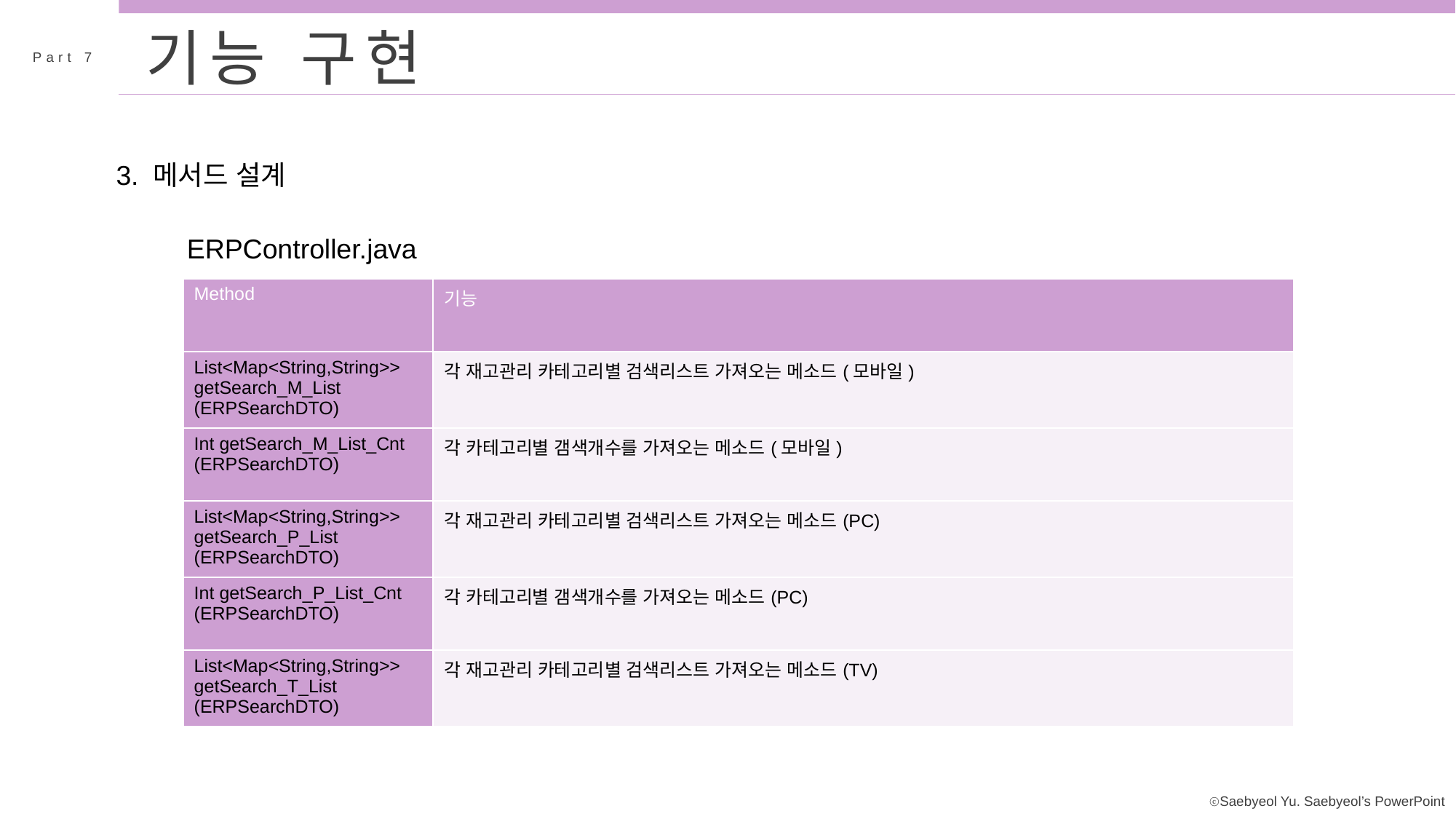

기능 구현
Part 7
3. 메서드 설계
ERPController.java
| Method | 기능 |
| --- | --- |
| List<Map<String,String>> getSearch\_M\_List (ERPSearchDTO) | 각 재고관리 카테고리별 검색리스트 가져오는 메소드(모바일) |
| Int getSearch\_M\_List\_Cnt (ERPSearchDTO) | 각 카테고리별 갬색개수를 가져오는 메소드(모바일) |
| List<Map<String,String>> getSearch\_P\_List (ERPSearchDTO) | 각 재고관리 카테고리별 검색리스트 가져오는 메소드(PC) |
| Int getSearch\_P\_List\_Cnt (ERPSearchDTO) | 각 카테고리별 갬색개수를 가져오는 메소드(PC) |
| List<Map<String,String>> getSearch\_T\_List (ERPSearchDTO) | 각 재고관리 카테고리별 검색리스트 가져오는 메소드(TV) |